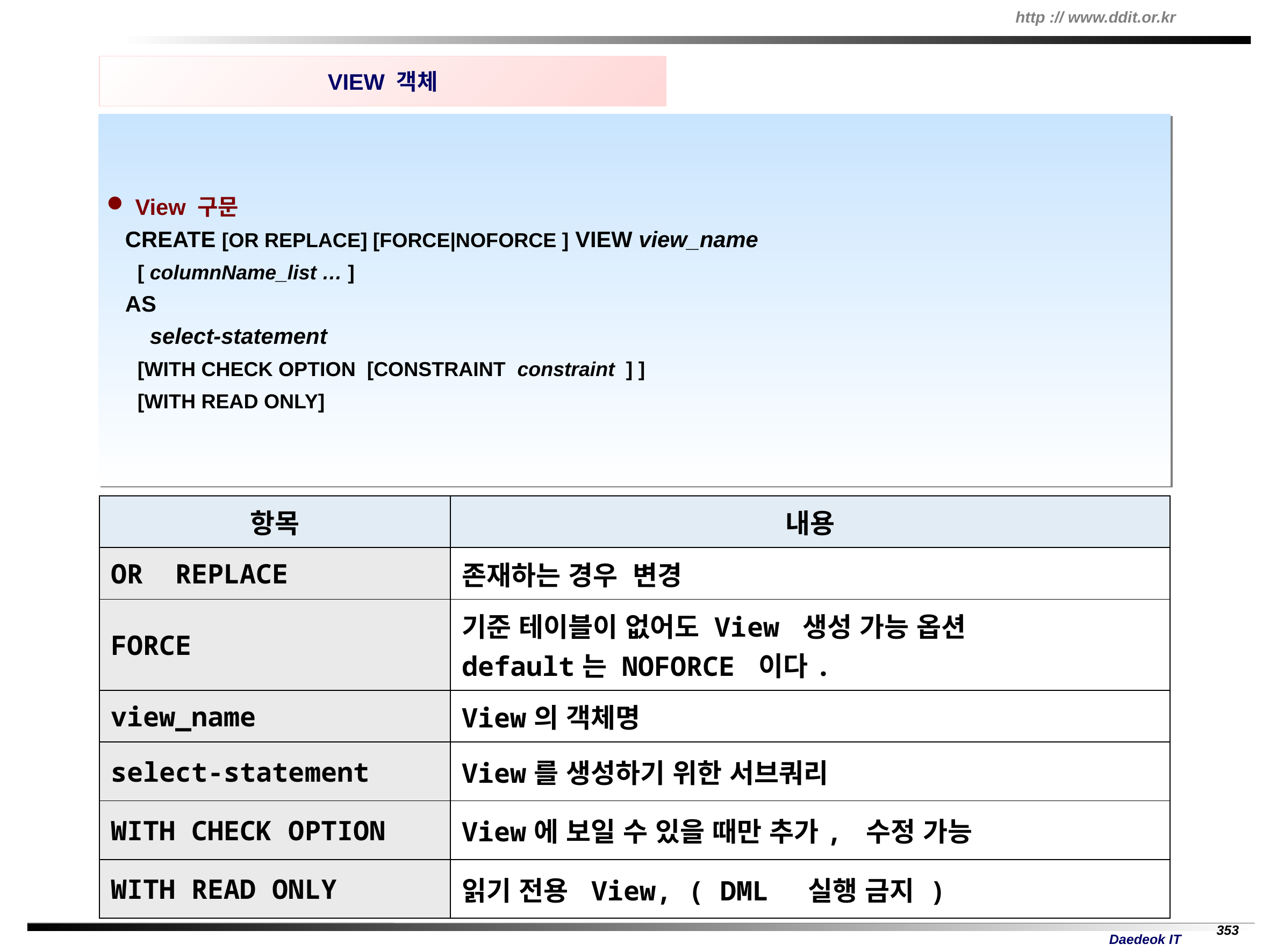

VIEW 객체
 View 구문
   CREATE [OR REPLACE] [FORCE|NOFORCE ] VIEW view_name
     [ columnName_list … ]
   AS
       select-statement
     [WITH CHECK OPTION  [CONSTRAINT  constraint  ] ]
     [WITH READ ONLY]
| 항목 | 내용 |
| --- | --- |
| OR REPLACE | 존재하는 경우 변경 |
| FORCE | 기준 테이블이 없어도 View 생성 가능 옵션 default는 NOFORCE 이다. |
| view\_name | View의 객체명 |
| select-statement | View를 생성하기 위한 서브쿼리 |
| WITH CHECK OPTION | View에 보일 수 있을 때만 추가, 수정 가능 |
| WITH READ ONLY | 읽기 전용 View, ( DML 실행 금지 ) |